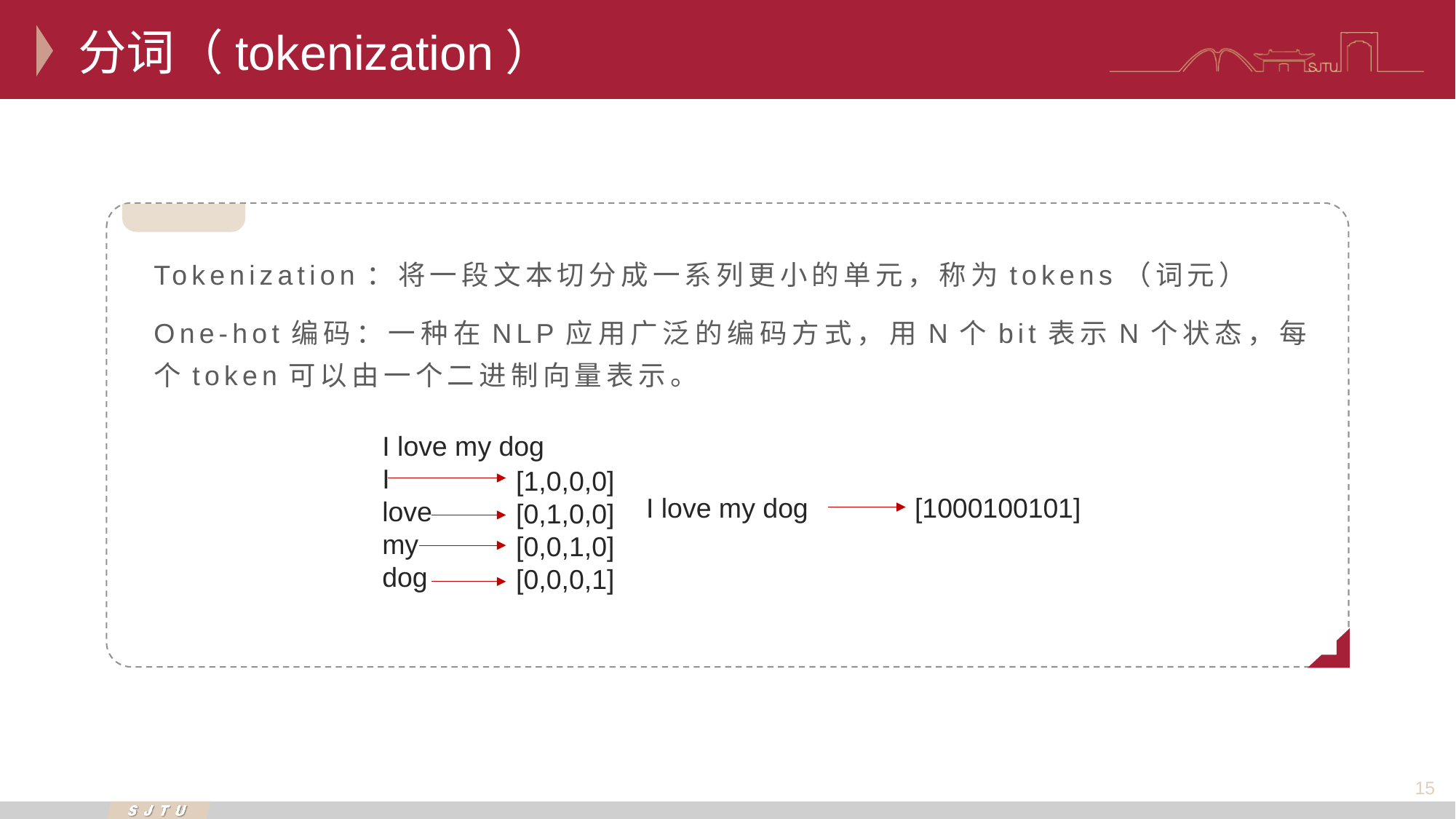

分词（tokenization）

Tokenization：将一段文本切分成一系列更小的单元，称为tokens（词元）
One-hot编码：一种在NLP应用广泛的编码方式，用N个bit表示N个状态，每个token可以由一个二进制向量表示。

I love my dog
I
love
my
dog

[1,0,0,0]
[0,1,0,0]
[0,0,1,0]
[0,0,0,1]

I love my dog
[1000100101]

15